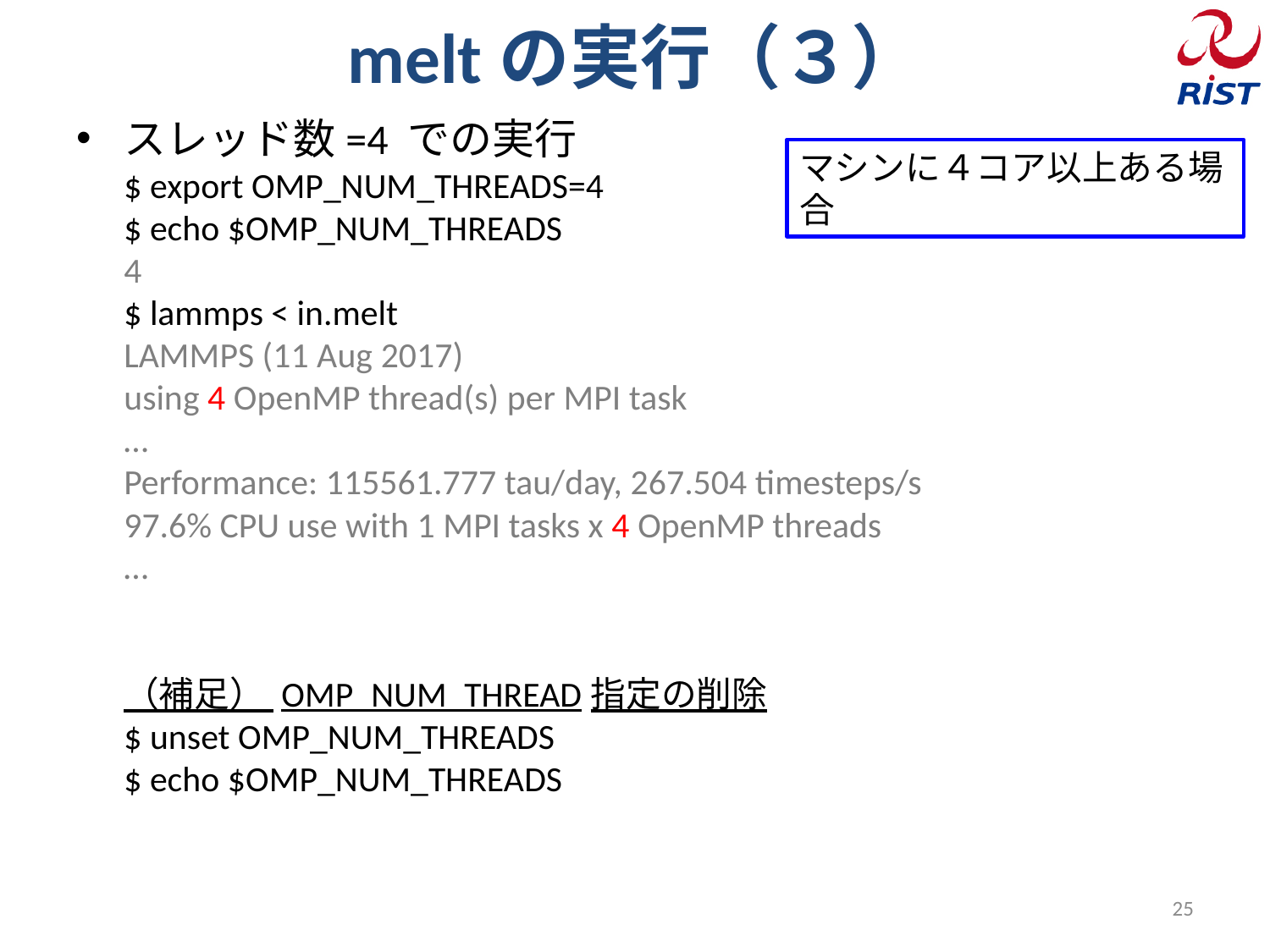

# meltの実行（３）
スレッド数=4 での実行
$ export OMP_NUM_THREADS=4
$ echo $OMP_NUM_THREADS
4
$ lammps < in.melt
LAMMPS (11 Aug 2017)
using 4 OpenMP thread(s) per MPI task
…
Performance: 115561.777 tau/day, 267.504 timesteps/s
97.6% CPU use with 1 MPI tasks x 4 OpenMP threads
…
（補足） OMP_NUM_THREAD指定の削除
$ unset OMP_NUM_THREADS
$ echo $OMP_NUM_THREADS
マシンに４コア以上ある場合
25